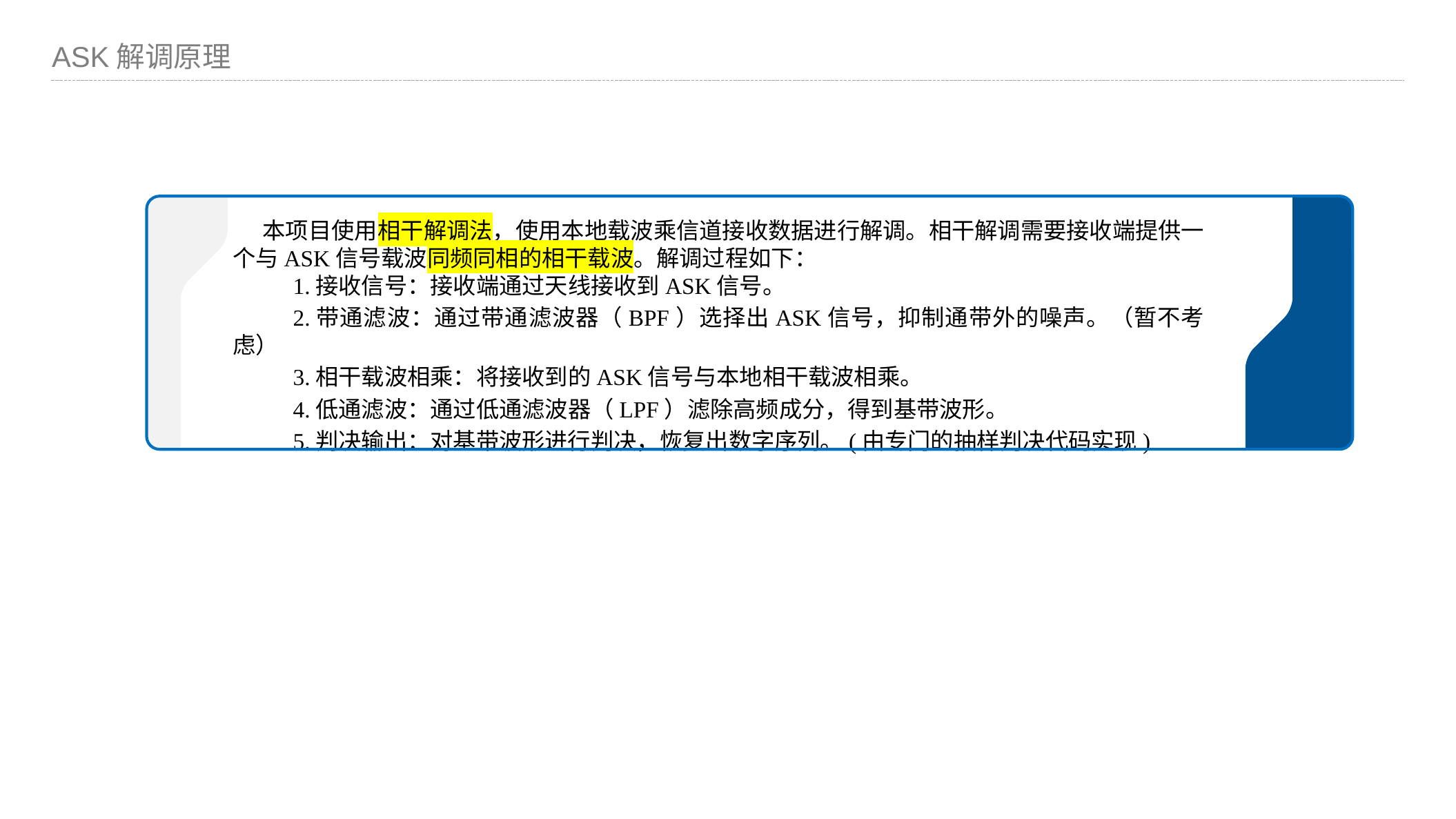

ASK解调原理

本项目使用相干解调法，使用本地载波乘信道接收数据进行解调。相干解调需要接收端提供一个与ASK信号载波同频同相的相干载波。解调过程如下：
1.接收信号：接收端通过天线接收到ASK信号。
2.带通滤波：通过带通滤波器（BPF）选择出ASK信号，抑制通带外的噪声。（暂不考虑）
3.相干载波相乘：将接收到的ASK信号与本地相干载波相乘。
4.低通滤波：通过低通滤波器（LPF）滤除高频成分，得到基带波形。
5.判决输出：对基带波形进行判决，恢复出数字序列。(由专门的抽样判决代码实现)